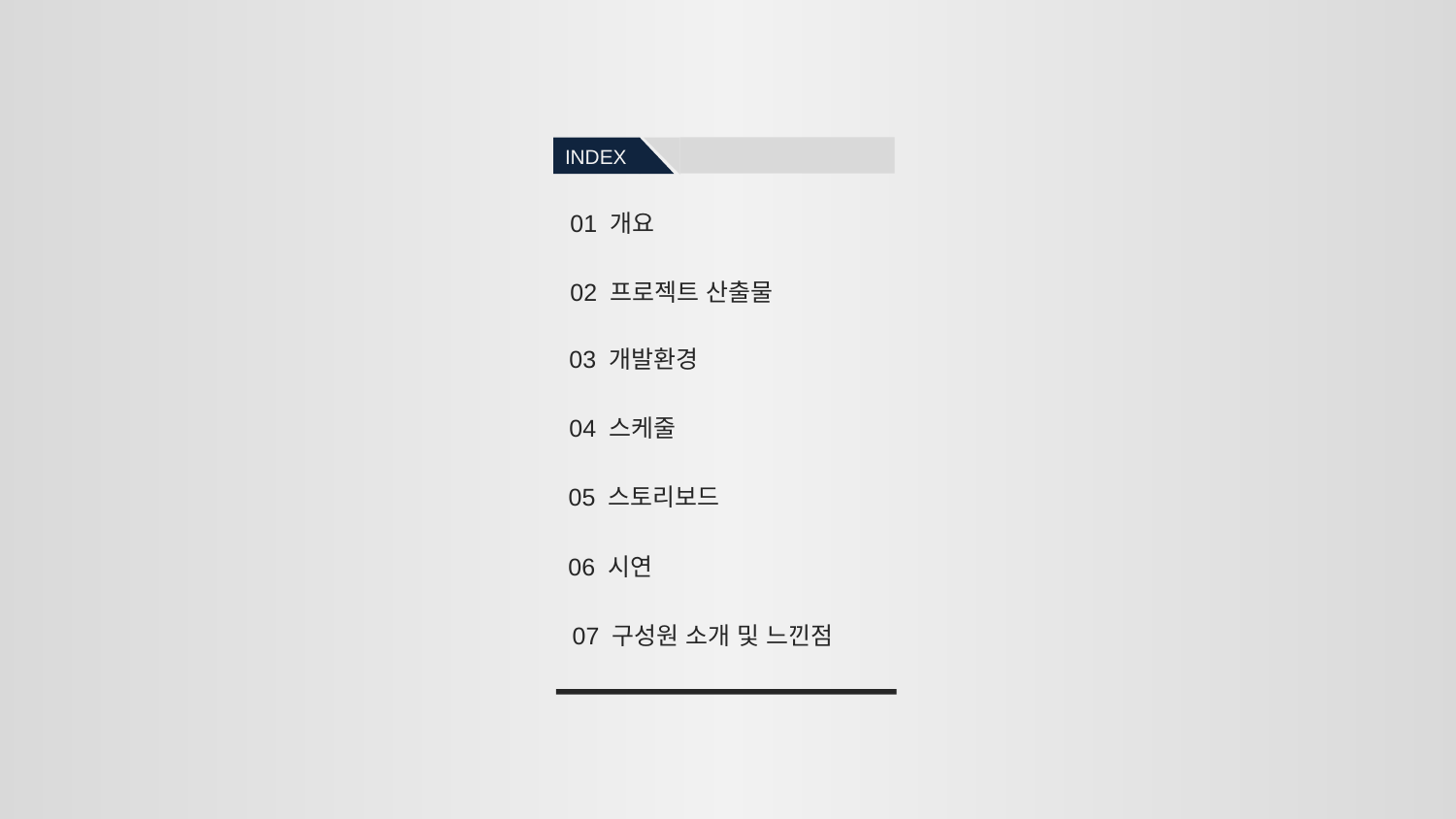

INDEX

01 개요
02 프로젝트 산출물
03 개발환경
04 스케줄
05 스토리보드
06 시연
07 구성원 소개 및 느낀점